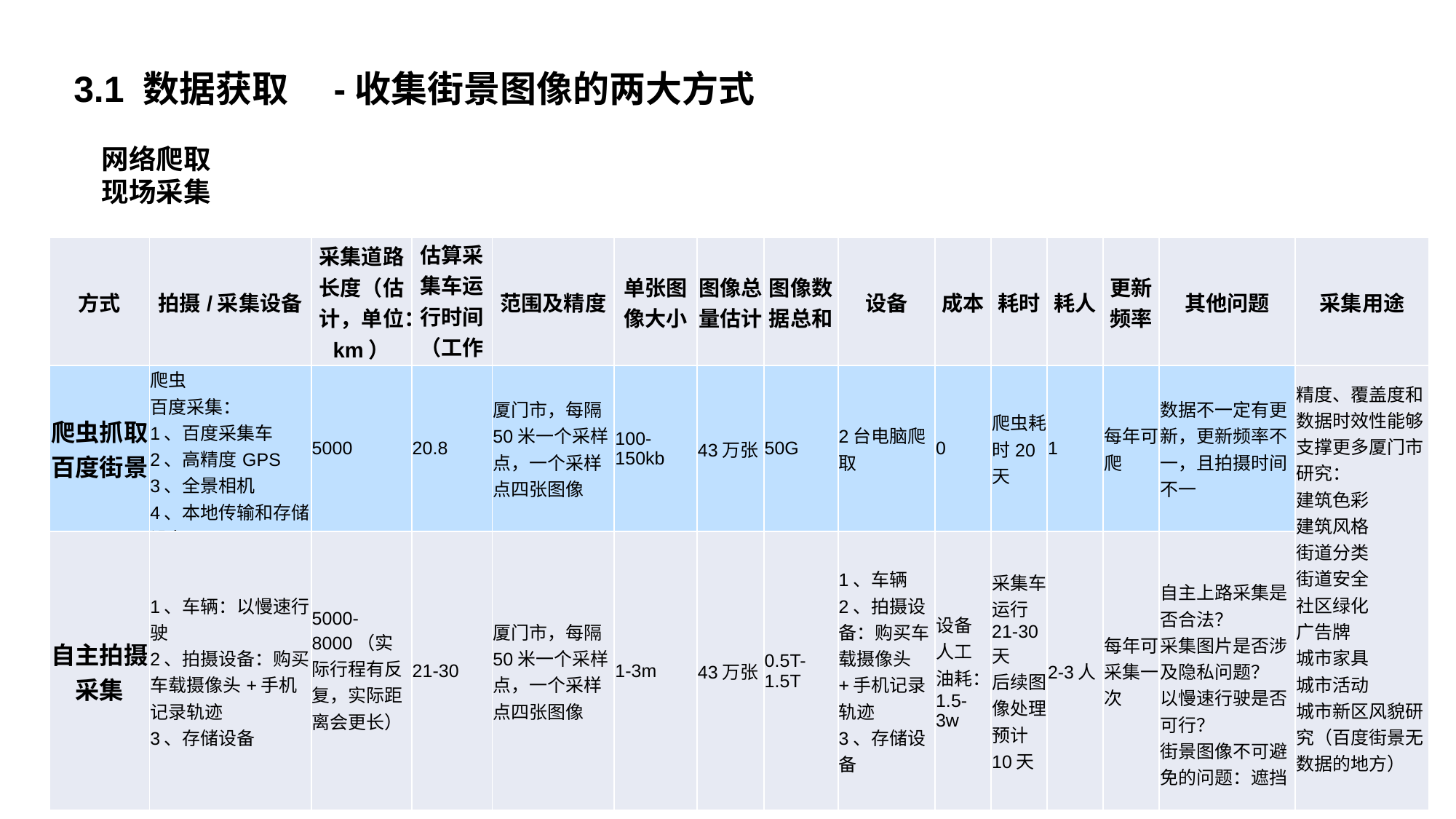

3.1 数据获取
-收集街景图像的两大方式
网络爬取
现场采集
| 方式 | 拍摄/采集设备 | 采集道路长度（估计，单位：km） | 估算采集车运行时间（工作日） | 范围及精度 | 单张图像大小 | 图像总量估计 | 图像数据总和 | 设备 | 成本 | 耗时 | 耗人 | 更新频率 | 其他问题 | 采集用途 |
| --- | --- | --- | --- | --- | --- | --- | --- | --- | --- | --- | --- | --- | --- | --- |
| 爬虫抓取 百度街景 | 爬虫 百度采集： 1、百度采集车 2、高精度GPS 3、全景相机 4、本地传输和存储设备 | 5000 | 20.8 | 厦门市，每隔50米一个采样点，一个采样点四张图像 | 100-150kb | 43万张 | 50G | 2台电脑爬取 | 0 | 爬虫耗时20天 | 1 | 每年可爬 | 数据不一定有更新，更新频率不一，且拍摄时间不一 | 精度、覆盖度和数据时效性能够支撑更多厦门市研究： 建筑色彩 建筑风格 街道分类 街道安全 社区绿化 广告牌 城市家具 城市活动 城市新区风貌研究（百度街景无数据的地方） |
| 自主拍摄采集 | 1、车辆：以慢速行驶 2、拍摄设备：购买车载摄像头+手机记录轨迹 3、存储设备 | 5000-8000（实际行程有反复，实际距离会更长） | 21-30 | 厦门市，每隔50米一个采样点，一个采样点四张图像 | 1-3m | 43万张 | 0.5T-1.5T | 1、车辆 2、拍摄设备：购买车载摄像头+手机记录轨迹 3、存储设备 | 设备 人工 油耗：1.5-3w | 采集车运行21-30天 后续图像处理预计10天 | 2-3人 | 每年可采集一次 | 自主上路采集是否合法？ 采集图片是否涉及隐私问题？ 以慢速行驶是否可行？ 街景图像不可避免的问题：遮挡 |  |
输入图像